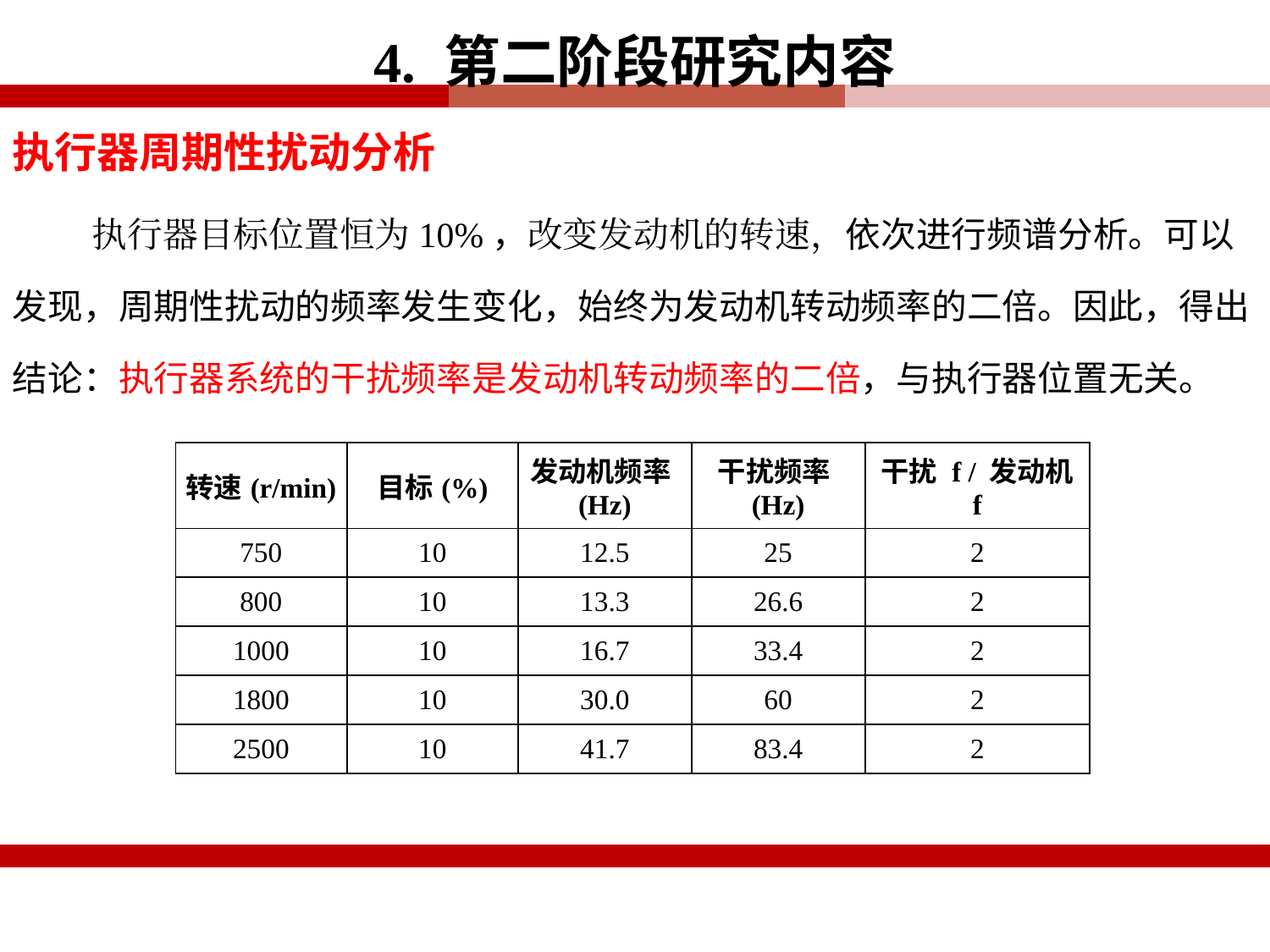

4. 第二阶段研究内容
执行器周期性扰动分析
        执行器目标位置恒为10%，改变发动机的转速，依次进行频谱分析。可以发现，周期性扰动的频率发生变化，始终为发动机转动频率的二倍。因此，得出结论：执行器系统的干扰频率是发动机转动频率的二倍，与执行器位置无关。
| 转速(r/min) | 目标(%) | 发动机频率(Hz) | 干扰频率(Hz) | 干扰 f / 发动机 f |
| --- | --- | --- | --- | --- |
| 750 | 10 | 12.5 | 25 | 2 |
| 800 | 10 | 13.3 | 26.6 | 2 |
| 1000 | 10 | 16.7 | 33.4 | 2 |
| 1800 | 10 | 30.0 | 60 | 2 |
| 2500 | 10 | 41.7 | 83.4 | 2 |